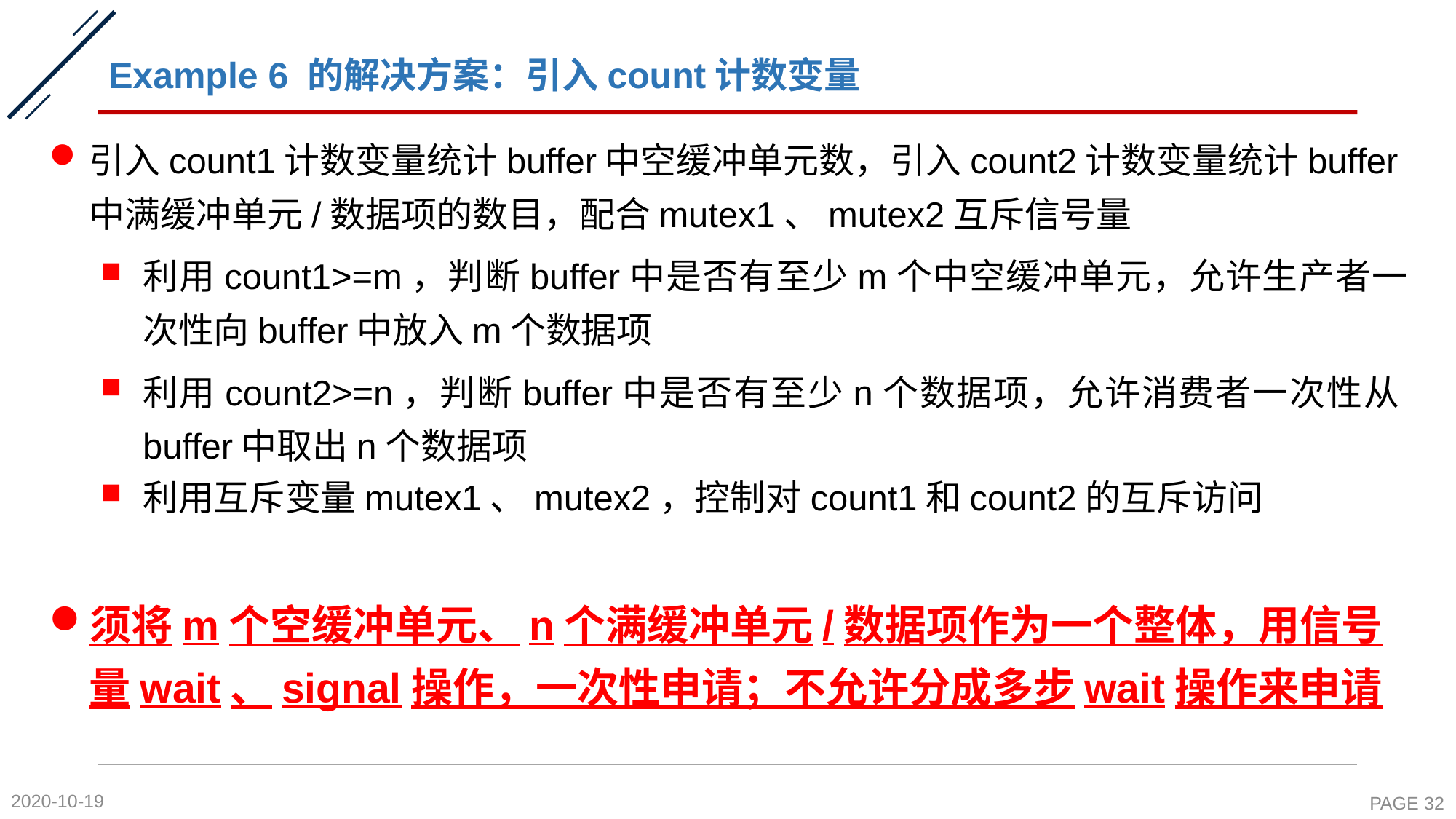

# Example 6 的解决方案：引入count计数变量
引入count1计数变量统计buffer中空缓冲单元数，引入count2计数变量统计buffer中满缓冲单元/数据项的数目，配合mutex1、mutex2互斥信号量
利用count1>=m，判断buffer中是否有至少m个中空缓冲单元，允许生产者一次性向buffer中放入m个数据项
利用count2>=n，判断buffer中是否有至少n个数据项，允许消费者一次性从buffer中取出n个数据项
利用互斥变量mutex1、mutex2，控制对count1和count2的互斥访问

须将m个空缓冲单元、n个满缓冲单元/数据项作为一个整体，用信号量wait、signal操作，一次性申请；不允许分成多步wait操作来申请
2020-10-19
PAGE 32